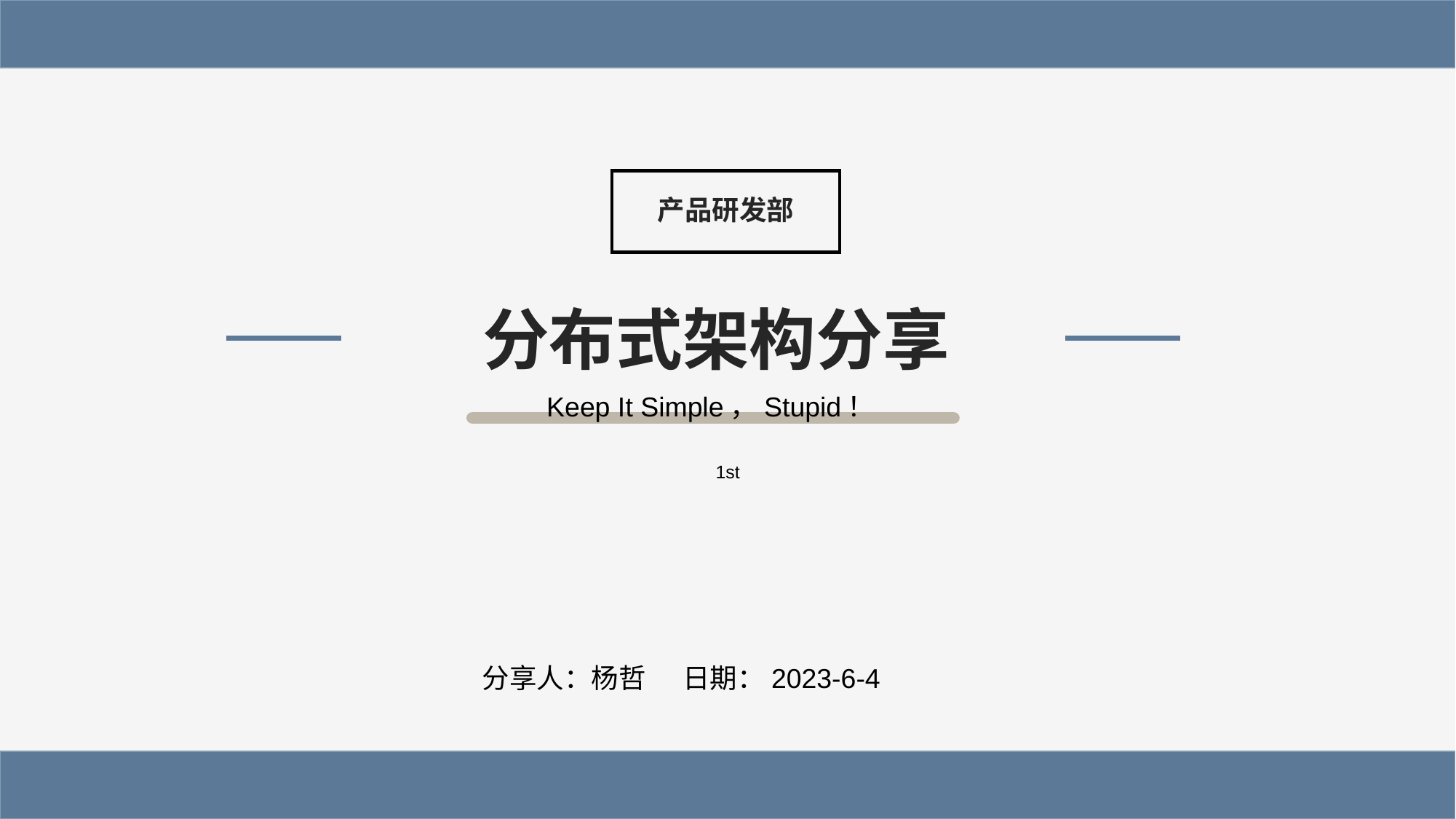

产品研发部
分布式架构分享
Keep It Simple，Stupid！

1st
分享人：杨哲      日期：2023-6-4